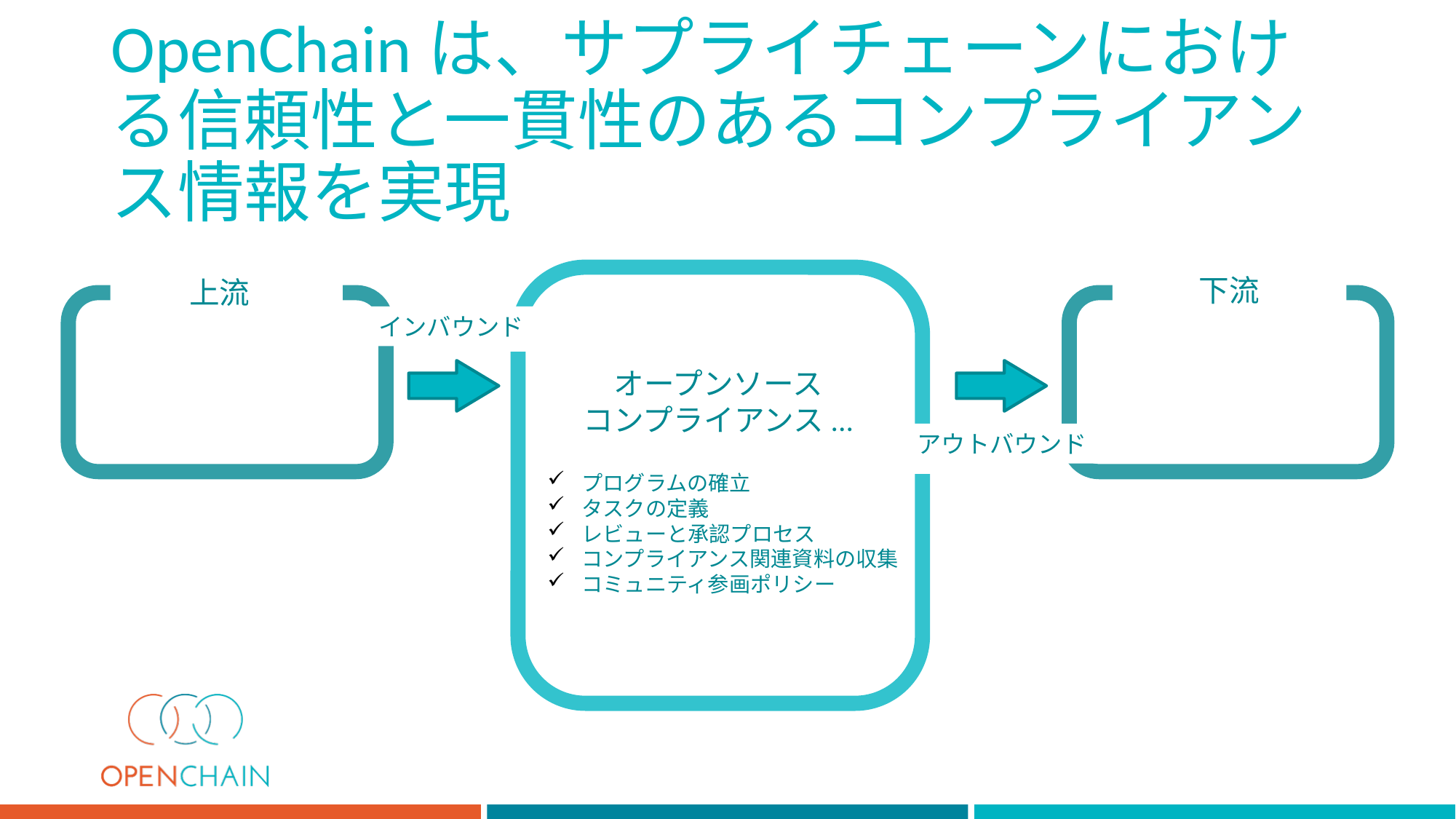

OpenChainは、サプライチェーンにおける信頼性と一貫性のあるコンプライアンス情報を実現
下流

上流

インバウンド

オープンソース
コンプライアンス...

アウトバウンド

プログラムの確立
タスクの定義
レビューと承認プロセス
コンプライアンス関連資料の収集
コミュニティ参画ポリシー